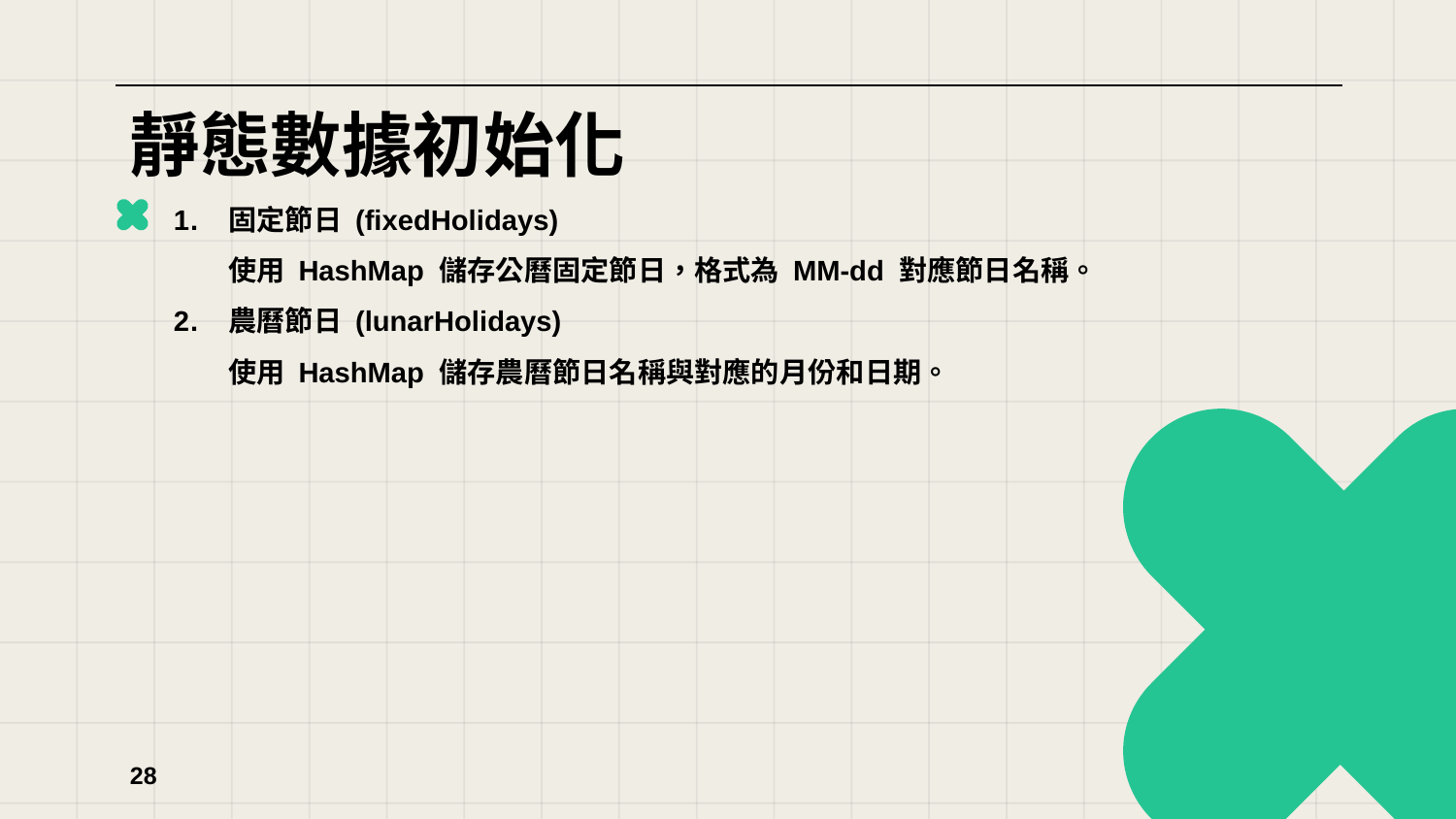

# 靜態數據初始化
固定節日 (fixedHolidays)
使用 HashMap 儲存公曆固定節日，格式為 MM-dd 對應節日名稱。
農曆節日 (lunarHolidays)
使用 HashMap 儲存農曆節日名稱與對應的月份和日期。

28